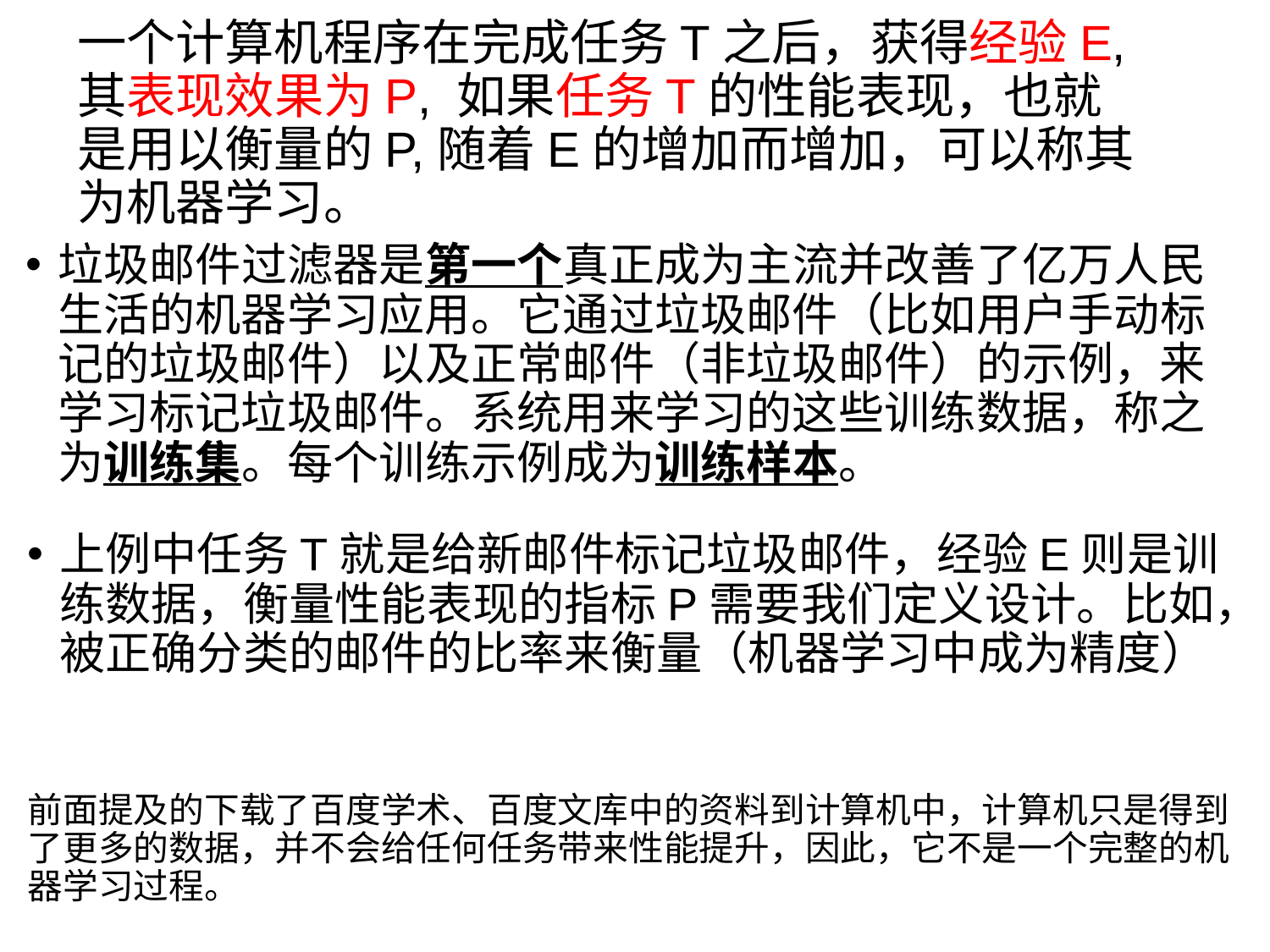

一个计算机程序在完成任务T之后，获得经验E,其表现效果为P, 如果任务T的性能表现，也就是用以衡量的P,随着E的增加而增加，可以称其为机器学习。

垃圾邮件过滤器是第一个真正成为主流并改善了亿万人民生活的机器学习应用。它通过垃圾邮件（比如用户手动标记的垃圾邮件）以及正常邮件（非垃圾邮件）的示例，来学习标记垃圾邮件。系统用来学习的这些训练数据，称之为训练集。每个训练示例成为训练样本。
上例中任务T就是给新邮件标记垃圾邮件，经验E则是训练数据，衡量性能表现的指标P需要我们定义设计。比如，被正确分类的邮件的比率来衡量（机器学习中成为精度）
前面提及的下载了百度学术、百度文库中的资料到计算机中，计算机只是得到了更多的数据，并不会给任何任务带来性能提升，因此，它不是一个完整的机器学习过程。